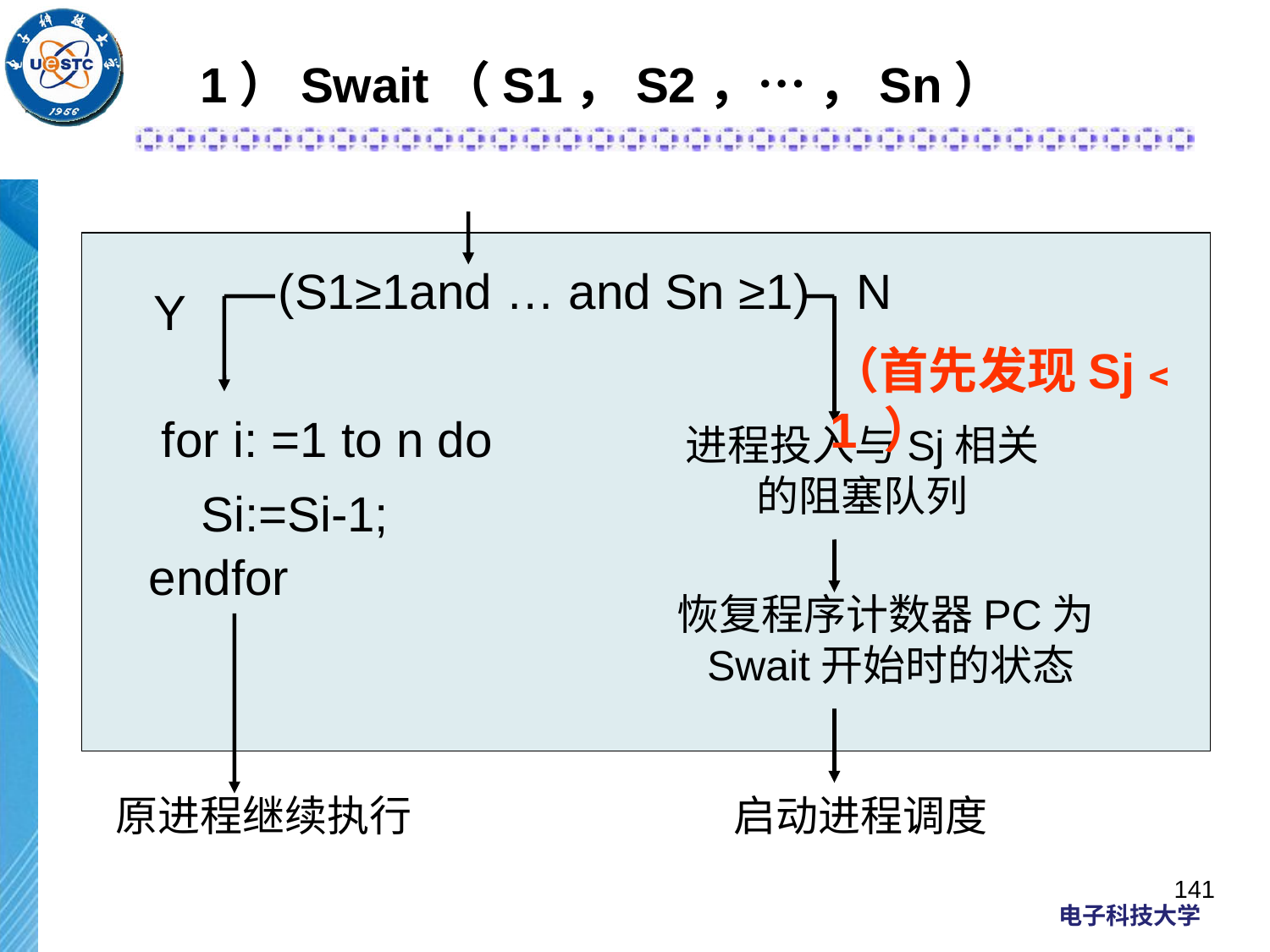

# 1）Swait（S1，S2，… ，Sn）

(S1≥1and … and Sn ≥1)
N
Y

for i: =1 to n do
进程投入与Sj相关的阻塞队列
Si:=Si-1;
endfor

恢复程序计数器PC为Swait开始时的状态

原进程继续执行
启动进程调度
（首先发现Sj﹤1 ）
141